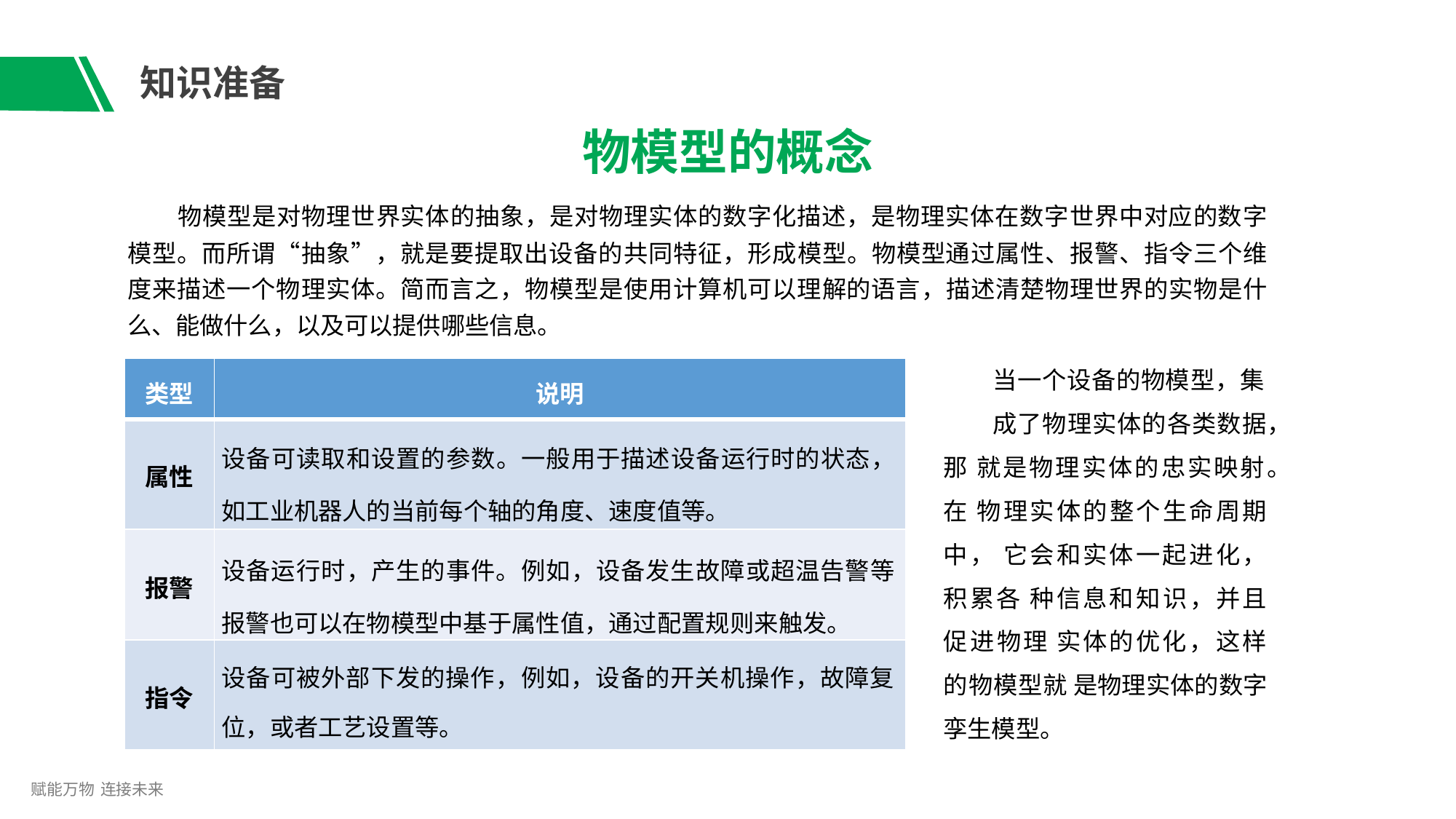

# 知识准备
物模型的概念
物模型是对物理世界实体的抽象，是对物理实体的数字化描述，是物理实体在数字世界中对应的数字 模型。而所谓“抽象”，就是要提取出设备的共同特征，形成模型。物模型通过属性、报警、指令三个维 度来描述一个物理实体。简而言之，物模型是使用计算机可以理解的语言，描述清楚物理世界的实物是什 么、能做什么，以及可以提供哪些信息。
当一个设备的物模型，集
成了物理实体的各类数据，那 就是物理实体的忠实映射。在 物理实体的整个生命周期中， 它会和实体一起进化，积累各 种信息和知识，并且促进物理 实体的优化，这样的物模型就 是物理实体的数字孪生模型。
| 类型 | 说明 |
| --- | --- |
| 属性 | 设备可读取和设置的参数。一般用于描述设备运行时的状态， 如工业机器人的当前每个轴的角度、速度值等。 |
| 报警 | 设备运行时，产生的事件。例如，设备发生故障或超温告警等 报警也可以在物模型中基于属性值，通过配置规则来触发。 |
| 指令 | 设备可被外部下发的操作，例如，设备的开关机操作，故障复 位，或者工艺设置等。 |
，
赋能万物 连接未来